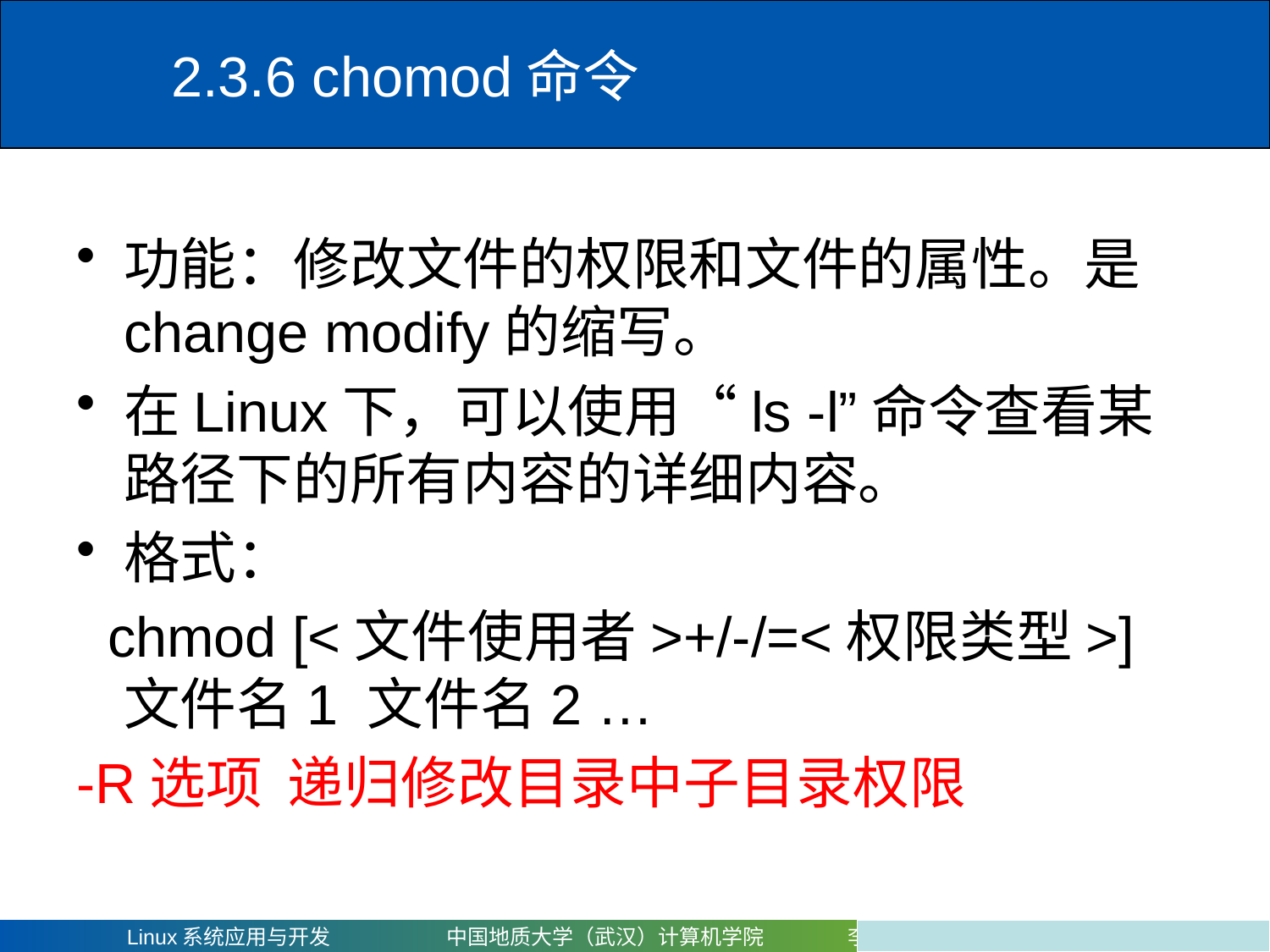

# 2.3.6 chomod命令
功能：修改文件的权限和文件的属性。是change modify的缩写。
在Linux下，可以使用“ls -l”命令查看某路径下的所有内容的详细内容。
格式：
  chmod [<文件使用者>+/-/=<权限类型>] 文件名1 文件名2 …
-R选项  递归修改目录中子目录权限